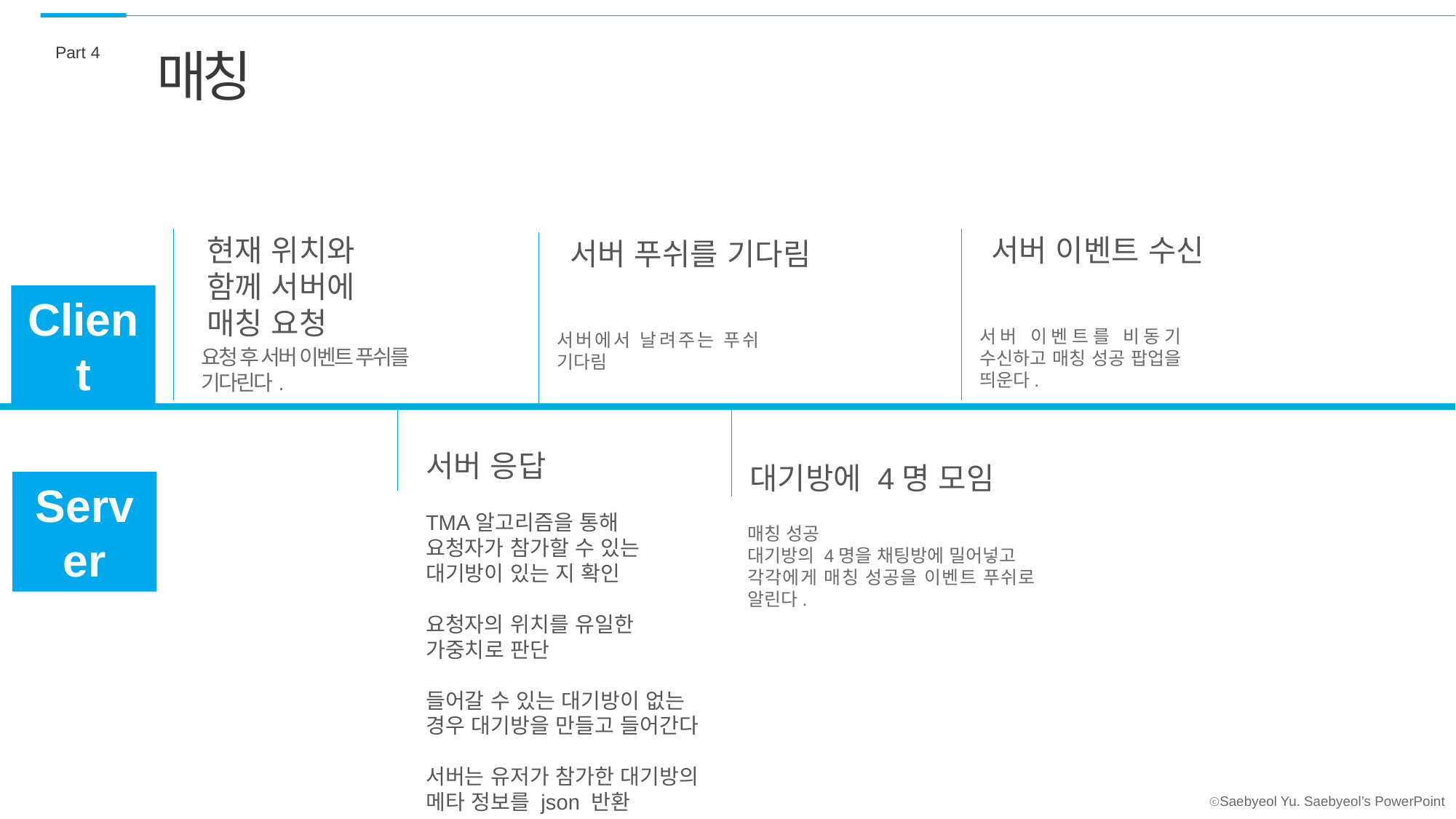

Part 4
매칭
현재 위치와
함께 서버에
매칭 요청
서버 이벤트 수신
서버 푸쉬를 기다림
Client
서버 이벤트를 비동기 수신하고 매칭 성공 팝업을 띄운다.
서버에서 날려주는 푸쉬 기다림
요청 후 서버 이벤트 푸쉬를
기다린다.

서버 응답

TMA알고리즘을 통해
요청자가 참가할 수 있는
대기방이 있는 지 확인

요청자의 위치를 유일한
가중치로 판단

들어갈 수 있는 대기방이 없는
경우 대기방을 만들고 들어간다

서버는 유저가 참가한 대기방의
메타 정보를 json 반환

대기방에 4명 모임
Server
매칭 성공
대기방의 4명을 채팅방에 밀어넣고
각각에게 매칭 성공을 이벤트 푸쉬로 알린다.